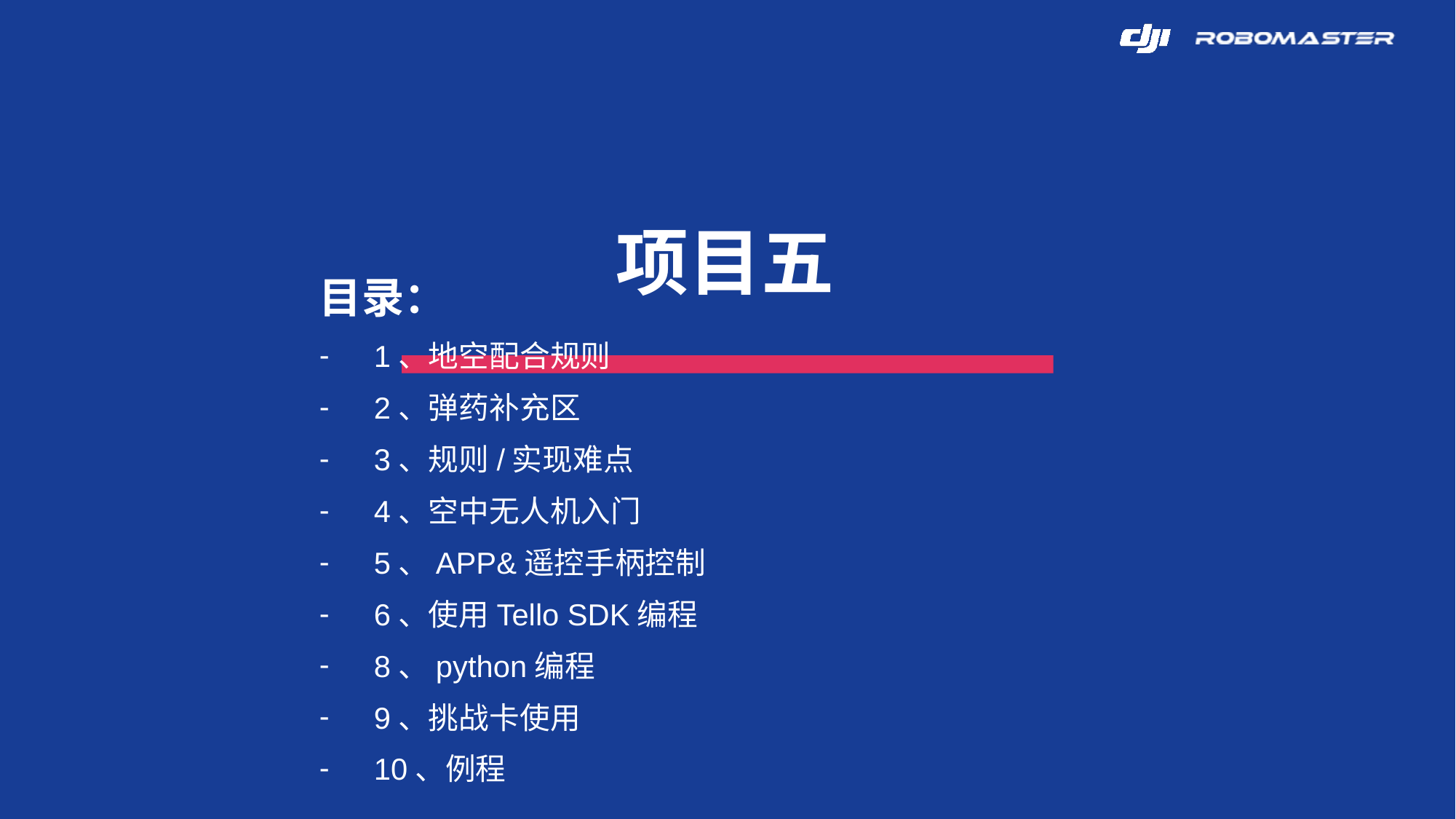

项目五
目录：
1、地空配合规则
2、弹药补充区
3、规则/实现难点
4、空中无人机入门
5、APP&遥控手柄控制
6、使用Tello SDK编程
8、python编程
9、挑战卡使用
10、例程